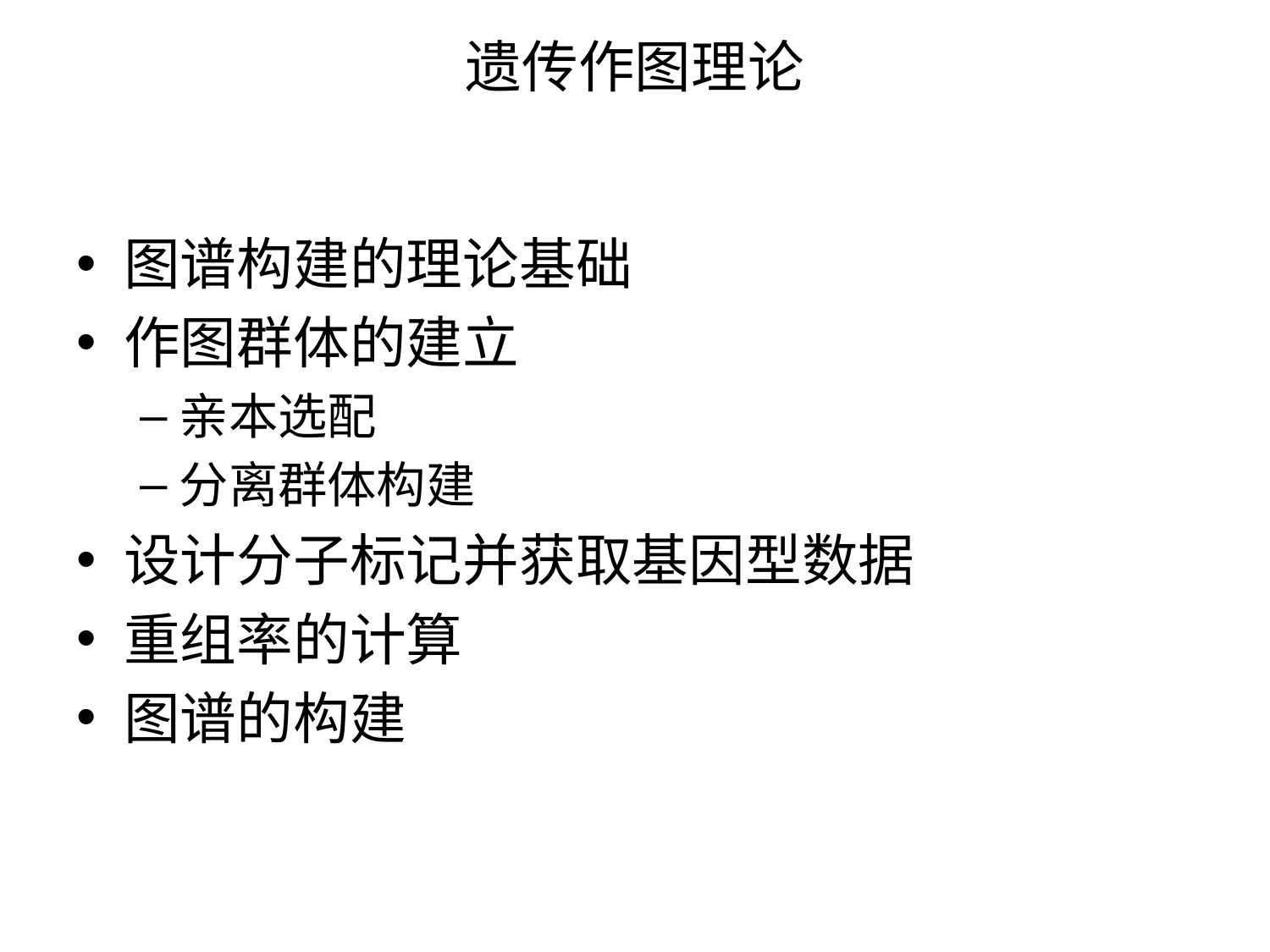

# 遗传作图理论
图谱构建的理论基础
作图群体的建立
亲本选配
分离群体构建
设计分子标记并获取基因型数据
重组率的计算
图谱的构建